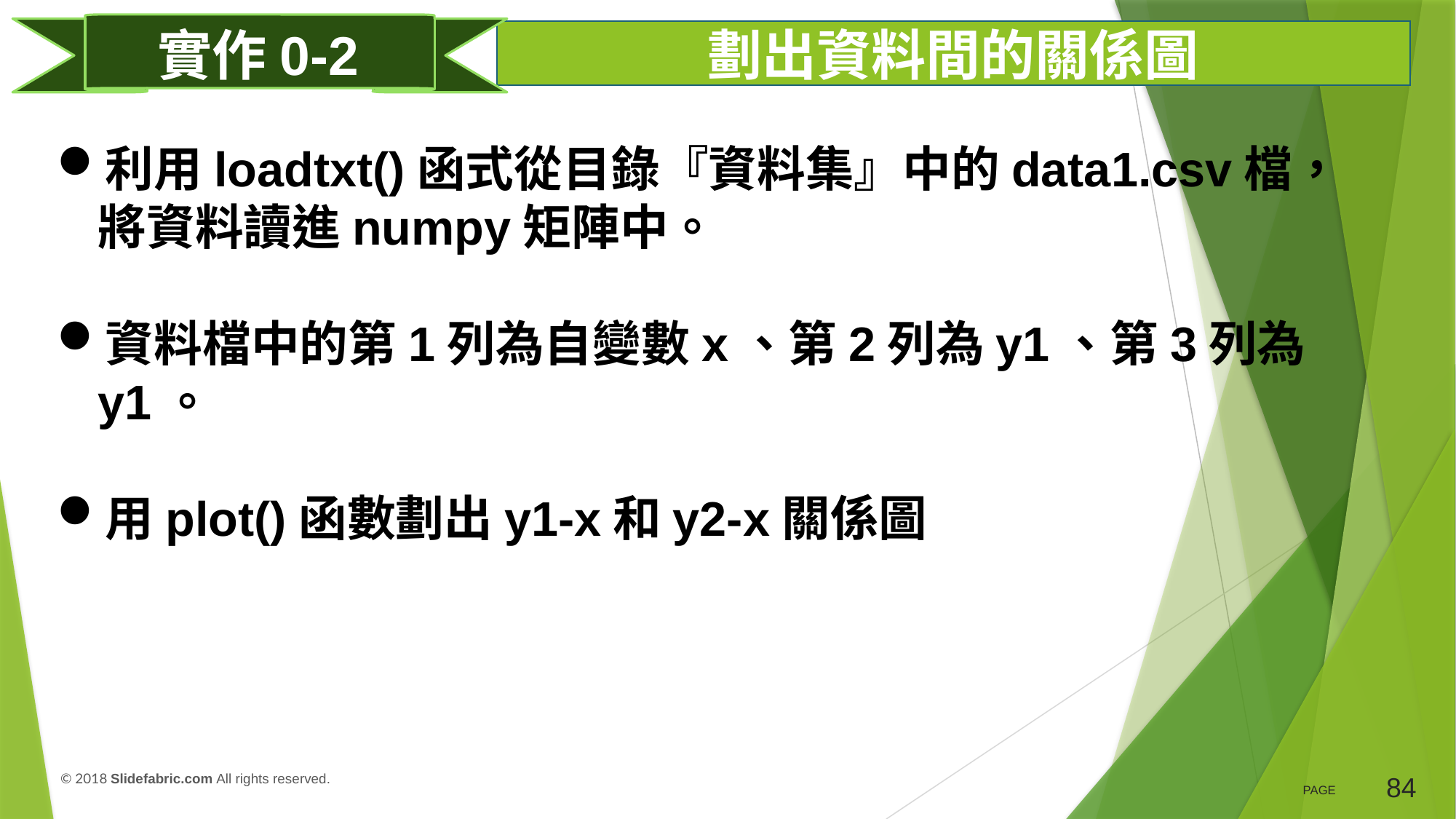

實作0-2
劃出資料間的關係圖
利用loadtxt()函式從目錄『資料集』中的data1.csv檔，將資料讀進numpy矩陣中。

資料檔中的第1列為自變數x、第2列為y1、第3列為y1。

用plot()函數劃出y1-x和y2-x關係圖